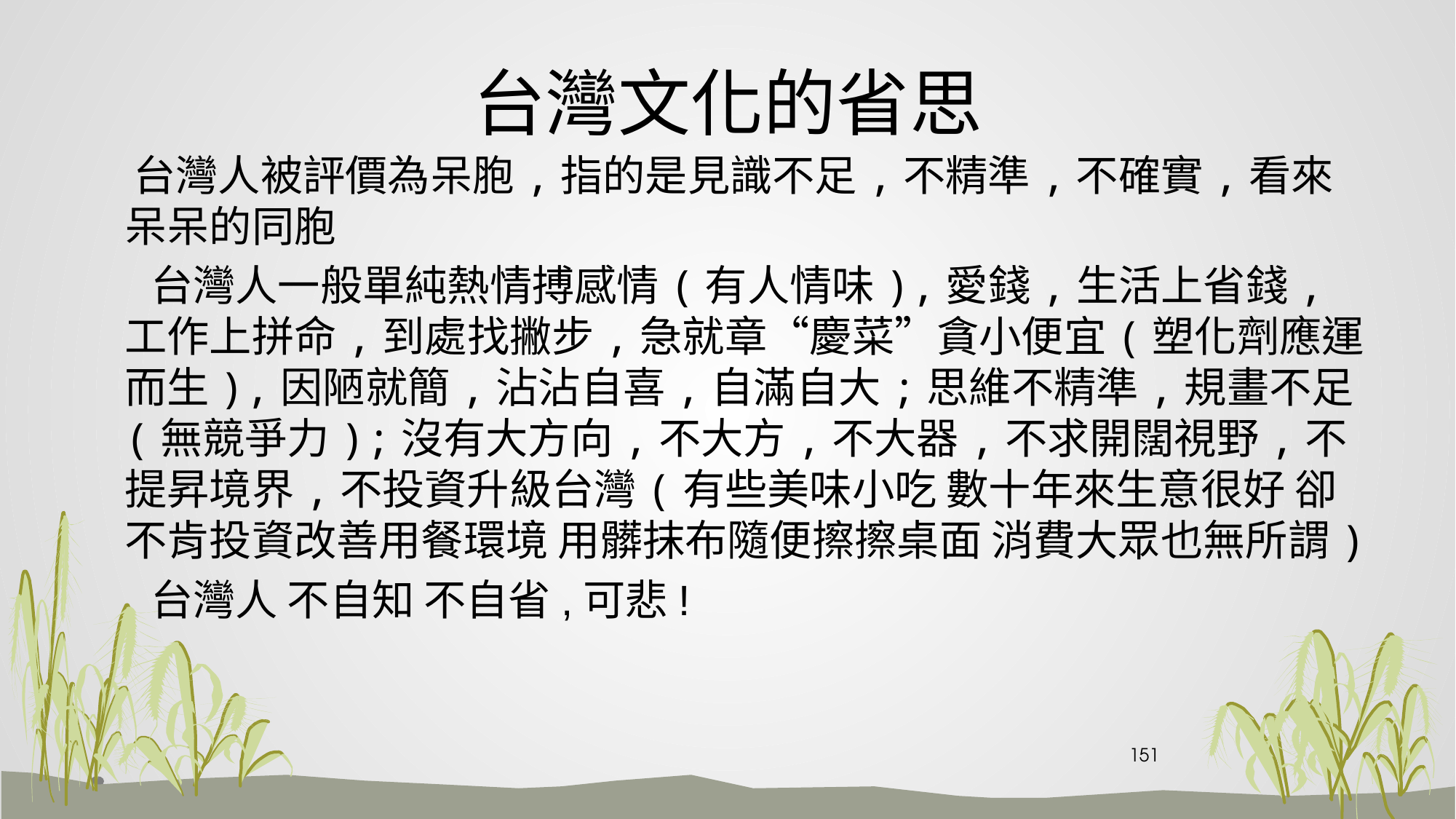

# 台灣文化的省思
     台灣人被評價為呆胞,指的是見識不足,不精準,不確實,看來呆呆的同胞
      台灣人一般單純熱情搏感情(有人情味),愛錢,生活上省錢,工作上拼命,到處找撇步,急就章“慶菜”貪小便宜(塑化劑應運而生),因陋就簡,沾沾自喜,自滿自大;思維不精準,規畫不足(無競爭力);沒有大方向,不大方,不大器,不求開闊視野,不提昇境界,不投資升級台灣(有些美味小吃 數十年來生意很好 卻不肯投資改善用餐環境 用髒抹布隨便擦擦桌面 消費大眾也無所謂)
      台灣人 不自知 不自省,可悲!
151